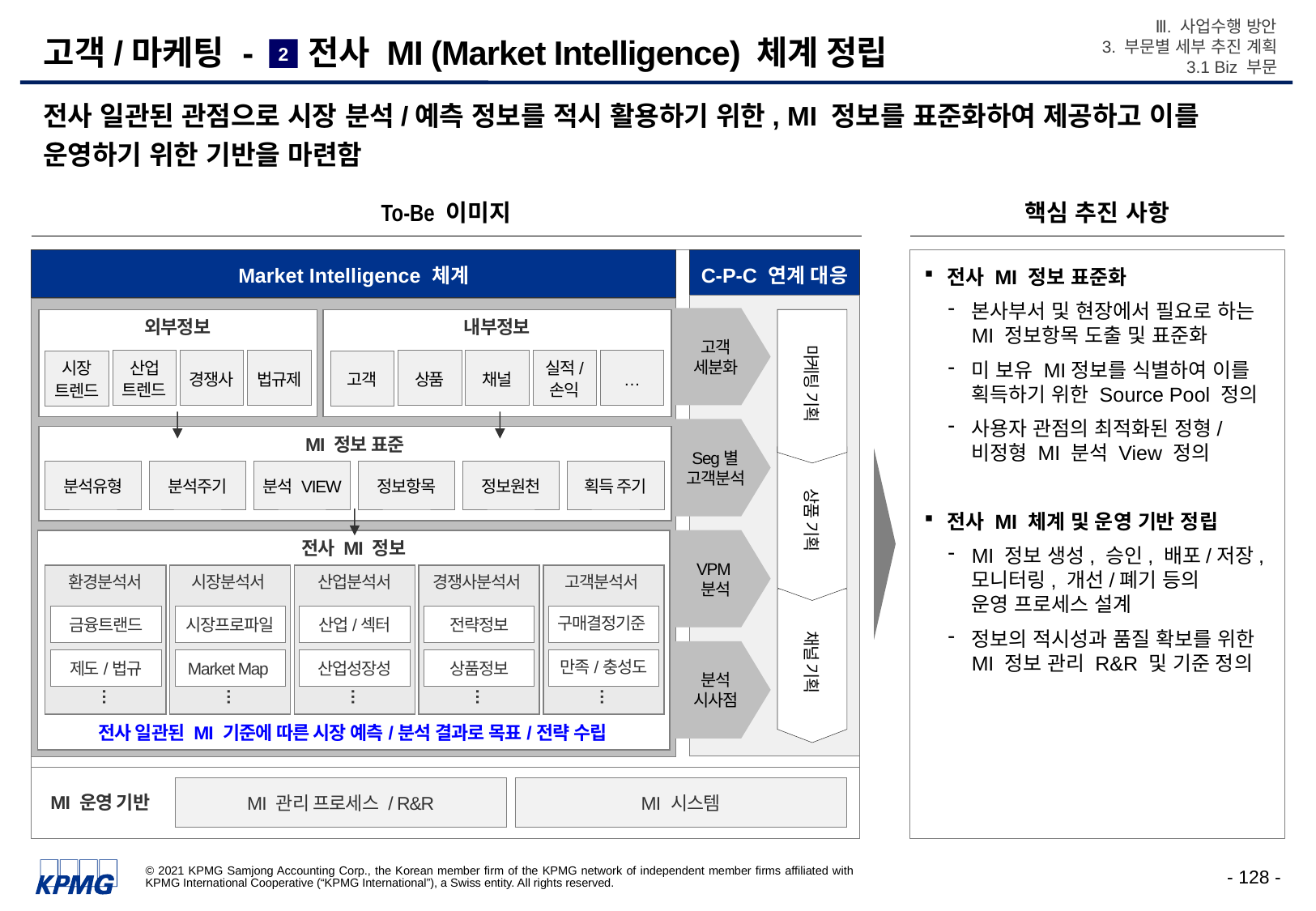

Ⅲ. 사업수행 방안
3. 부문별 세부 추진 계획
3.1 Biz 부문
# 고객/마케팅 -     전사 MI (Market Intelligence) 체계 정립
2
전사 일관된 관점으로 시장 분석/예측 정보를 적시 활용하기 위한, MI 정보를 표준화하여 제공하고 이를 운영하기 위한 기반을 마련함
To-Be 이미지
핵심 추진 사항
Market Intelligence 체계
C-P-C 연계 대응

전사 MI 정보 표준화
본사부서 및 현장에서 필요로 하는  MI 정보항목 도출 및 표준화
미 보유 MI정보를 식별하여 이를 획득하기 위한 Source Pool 정의
사용자 관점의 최적화된 정형/비정형 MI 분석 View 정의

전사 MI 체계 및 운영 기반 정립
MI 정보 생성, 승인, 배포/저장, 모니터링, 개선/폐기 등의
운영 프로세스 설계
정보의 적시성과 품질 확보를 위한 MI 정보 관리 R&R 및 기준 정의

고객
세분화
외부정보

내부정보

산업 트렌드
경쟁사
법규제
상품
채널
실적/
손익
…
시장 트렌드
고객
마케팅 기획

Seg별
고객분석
MI 정보 표준

분석유형
분석주기
분석 VIEW
정보항목
정보원천
획득 주기
상품 기획

VPM
분석
전사 MI 정보

환경분석서

시장분석서
산업분석서
경쟁사분석서
고객분석서
시장프로파일
산업/섹터
전략정보
구매결정기준
금융트랜드
채널 기획
분석
시사점
Market Map
산업성장성
상품정보
만족/충성도
제도/법규
…
…
…
…
…
전사 일관된 MI 기준에 따른 시장 예측/분석 결과로 목표/전략 수립

MI 관리 프로세스 / R&R
MI 시스템
MI 운영 기반